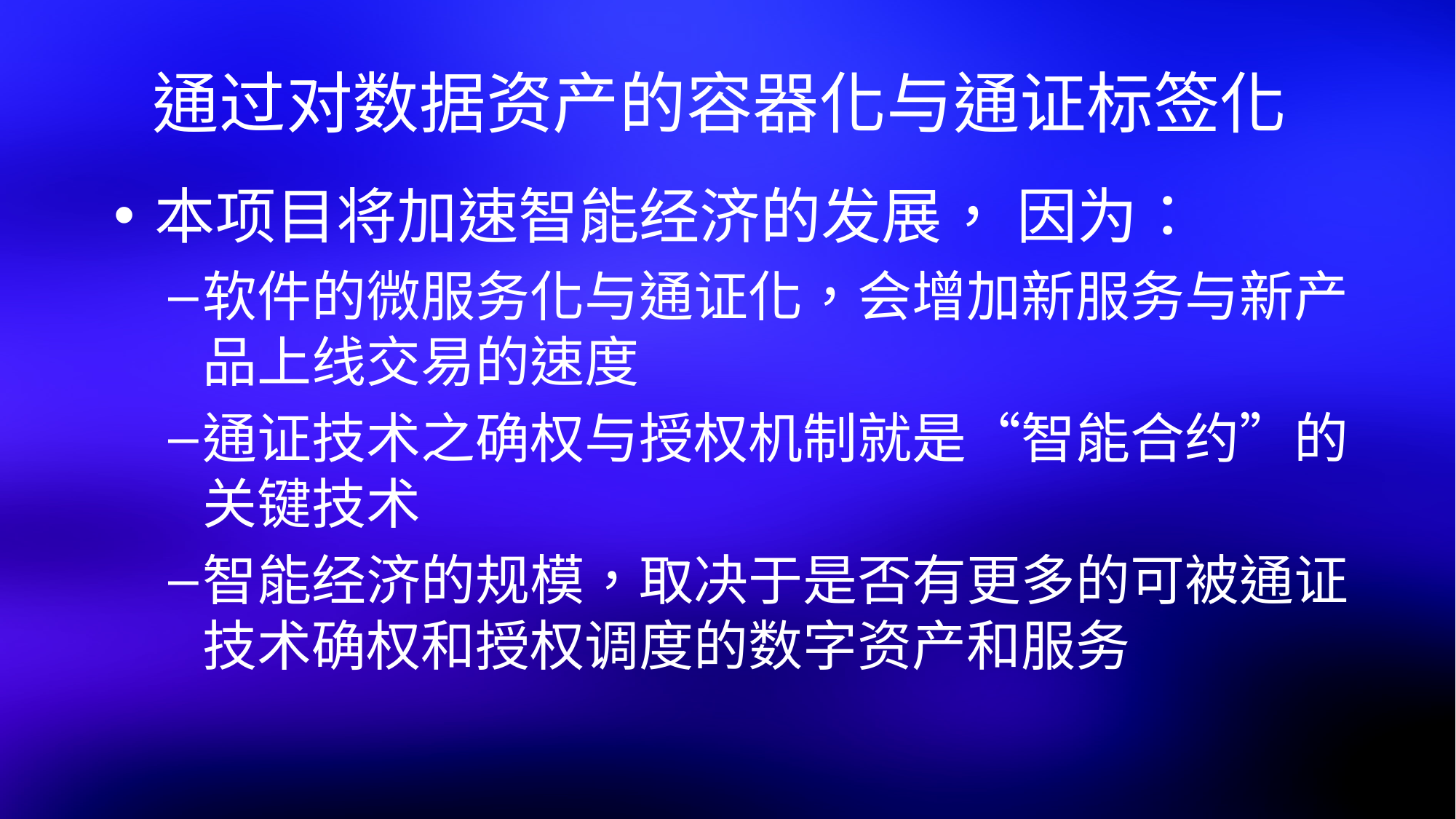

# 通过对数据资产的容器化与通证标签化
本项目将加速智能经济的发展， 因为：
软件的微服务化与通证化，会增加新服务与新产品上线交易的速度
通证技术之确权与授权机制就是“智能合约”的关键技术
智能经济的规模，取决于是否有更多的可被通证技术确权和授权调度的数字资产和服务